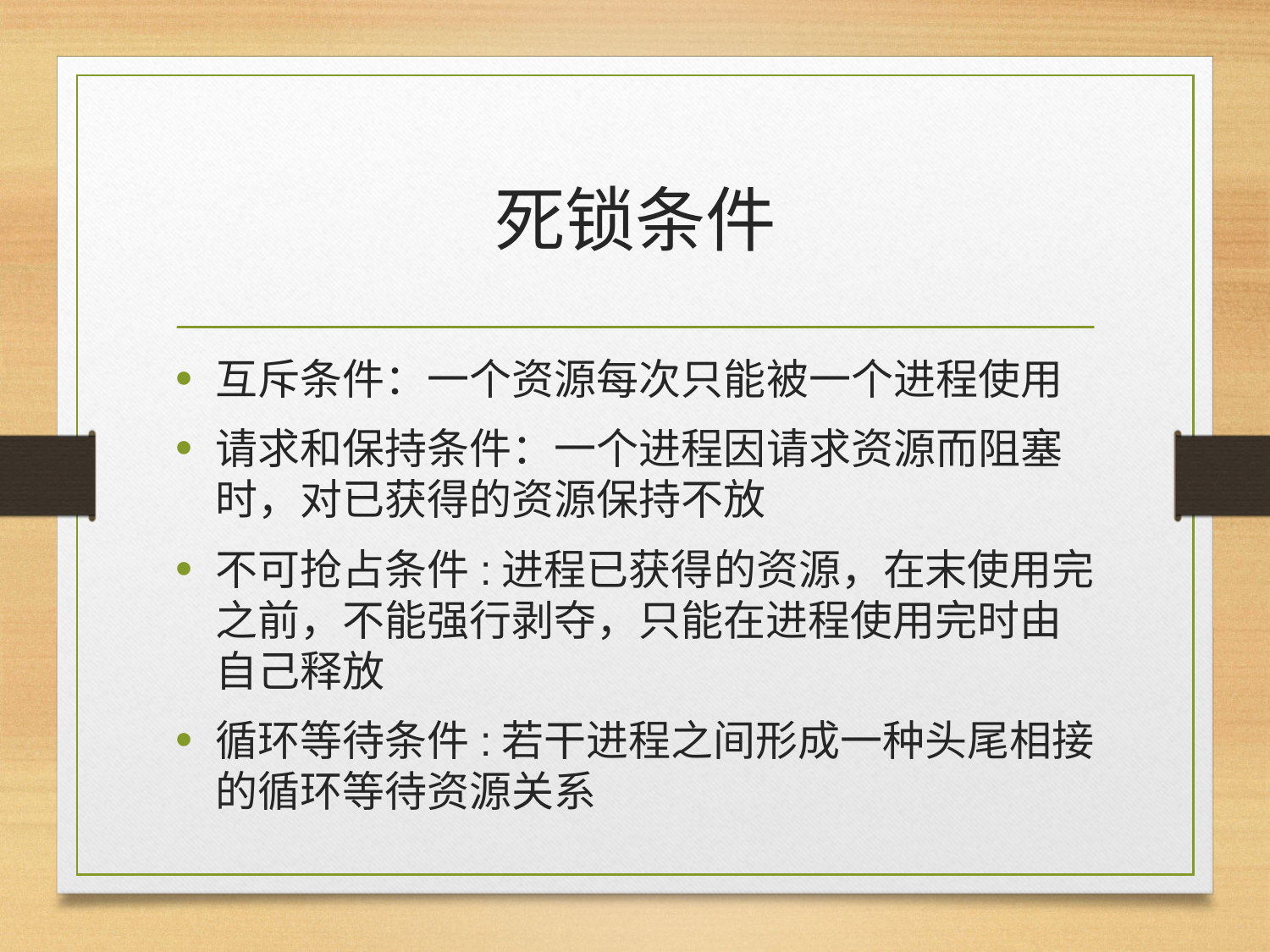

# 死锁条件
互斥条件：一个资源每次只能被一个进程使用
请求和保持条件：一个进程因请求资源而阻塞时，对已获得的资源保持不放
不可抢占条件:进程已获得的资源，在末使用完之前，不能强行剥夺，只能在进程使用完时由自己释放
循环等待条件:若干进程之间形成一种头尾相接的循环等待资源关系